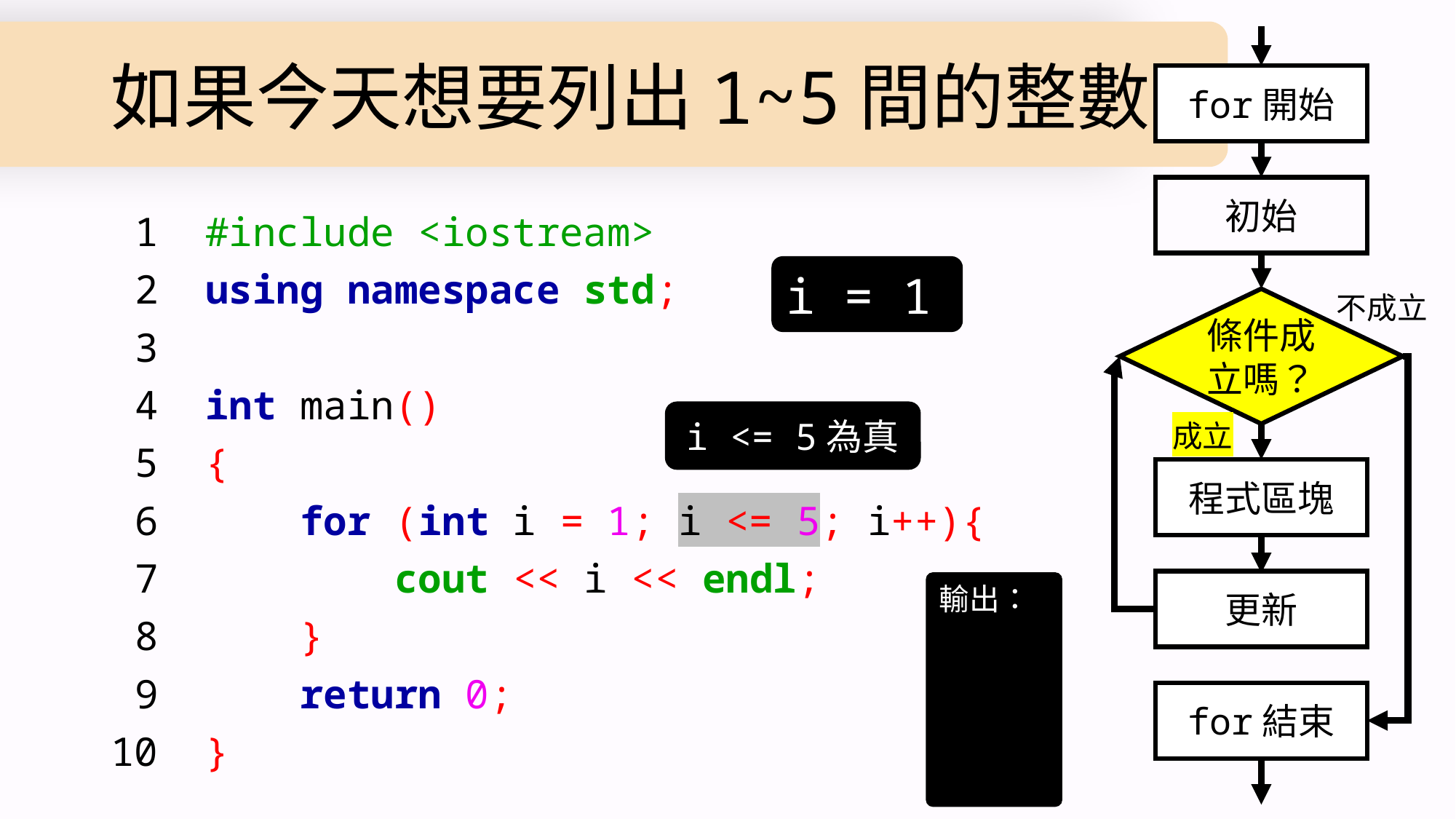

# 如果今天想要列出1~5間的整數？
for開始
初始
 1  #include <iostream>
 2  using namespace std;
 3
 4  int main()
 5  {
 6      for (int i = 1; i <= 5; i++){
 7          cout << i << endl;
 8      }
 9      return 0;
10  }
i = 1
不成立
條件成立嗎？
i <= 5為真
成立
程式區塊
更新
輸出：

for結束